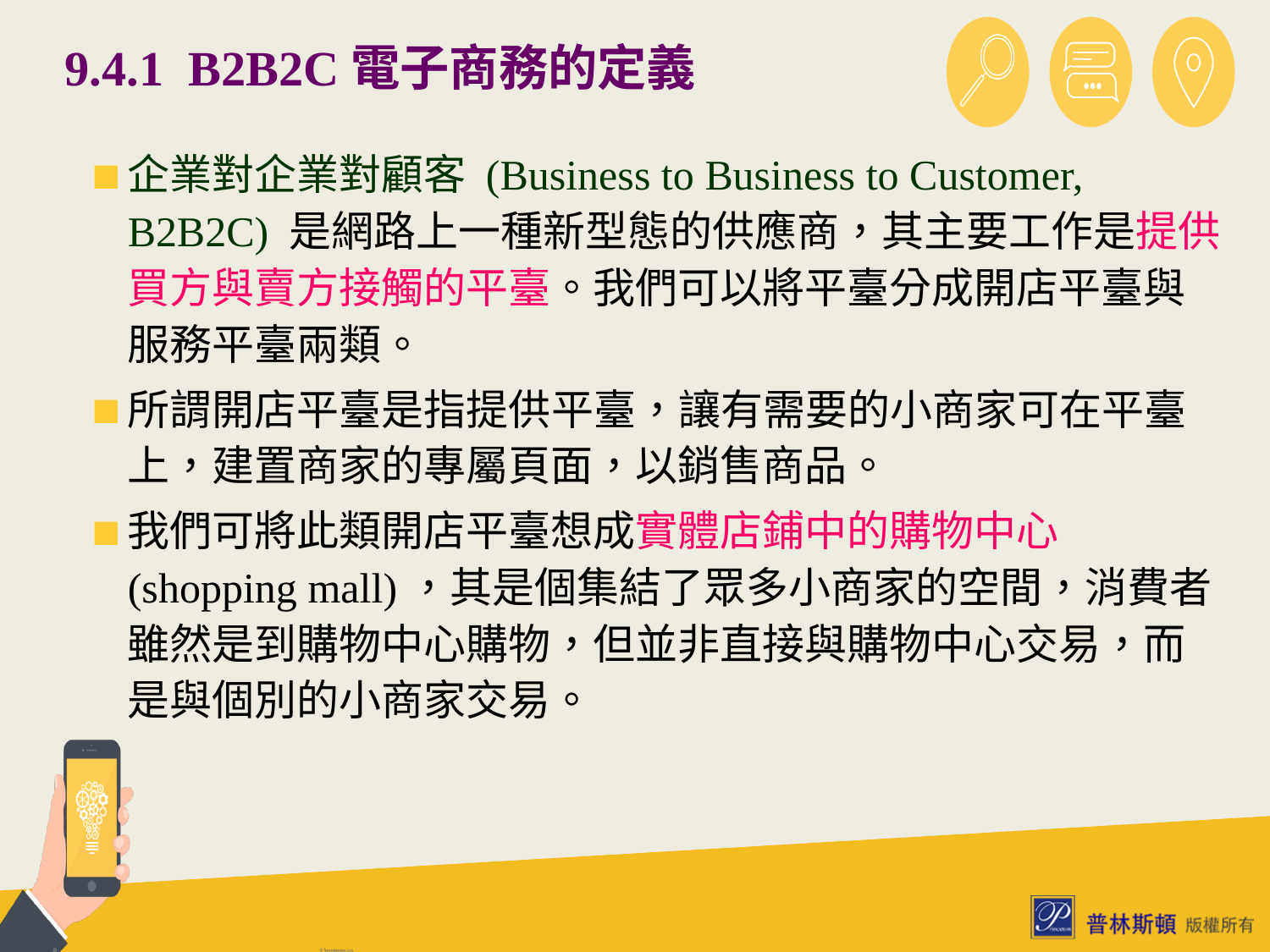

# 9.4.1  B2B2C電子商務的定義
企業對企業對顧客 (Business to Business to Customer, B2B2C) 是網路上一種新型態的供應商，其主要工作是提供買方與賣方接觸的平臺。我們可以將平臺分成開店平臺與服務平臺兩類。
所謂開店平臺是指提供平臺，讓有需要的小商家可在平臺上，建置商家的專屬頁面，以銷售商品。
我們可將此類開店平臺想成實體店鋪中的購物中心 (shopping mall)，其是個集結了眾多小商家的空間，消費者雖然是到購物中心購物，但並非直接與購物中心交易，而是與個別的小商家交易。